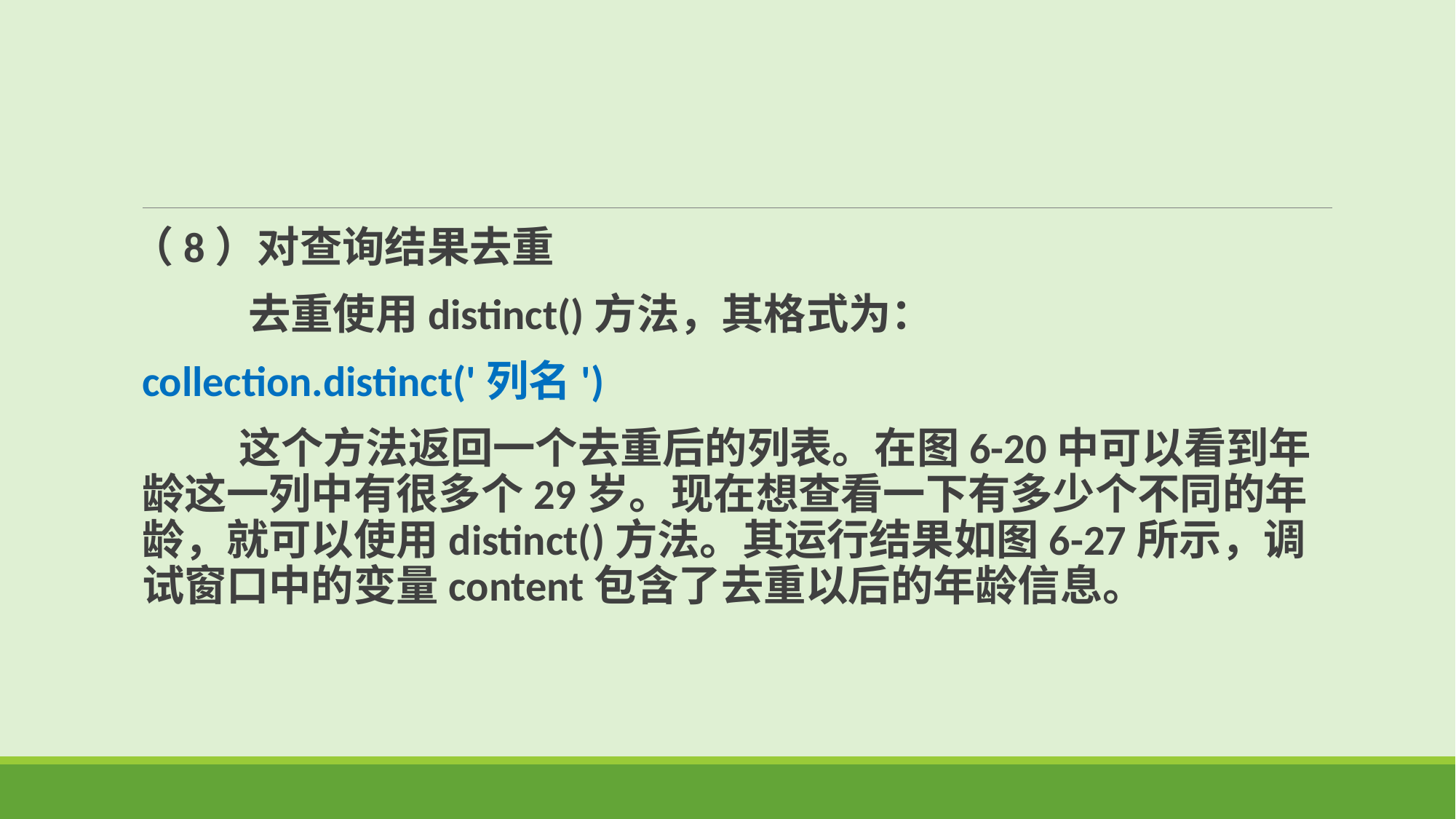

（8）对查询结果去重
          去重使用distinct()方法，其格式为：
collection.distinct('列名')
         这个方法返回一个去重后的列表。在图6-20中可以看到年龄这一列中有很多个29岁。现在想查看一下有多少个不同的年龄，就可以使用distinct()方法。其运行结果如图6-27所示，调试窗口中的变量content包含了去重以后的年龄信息。